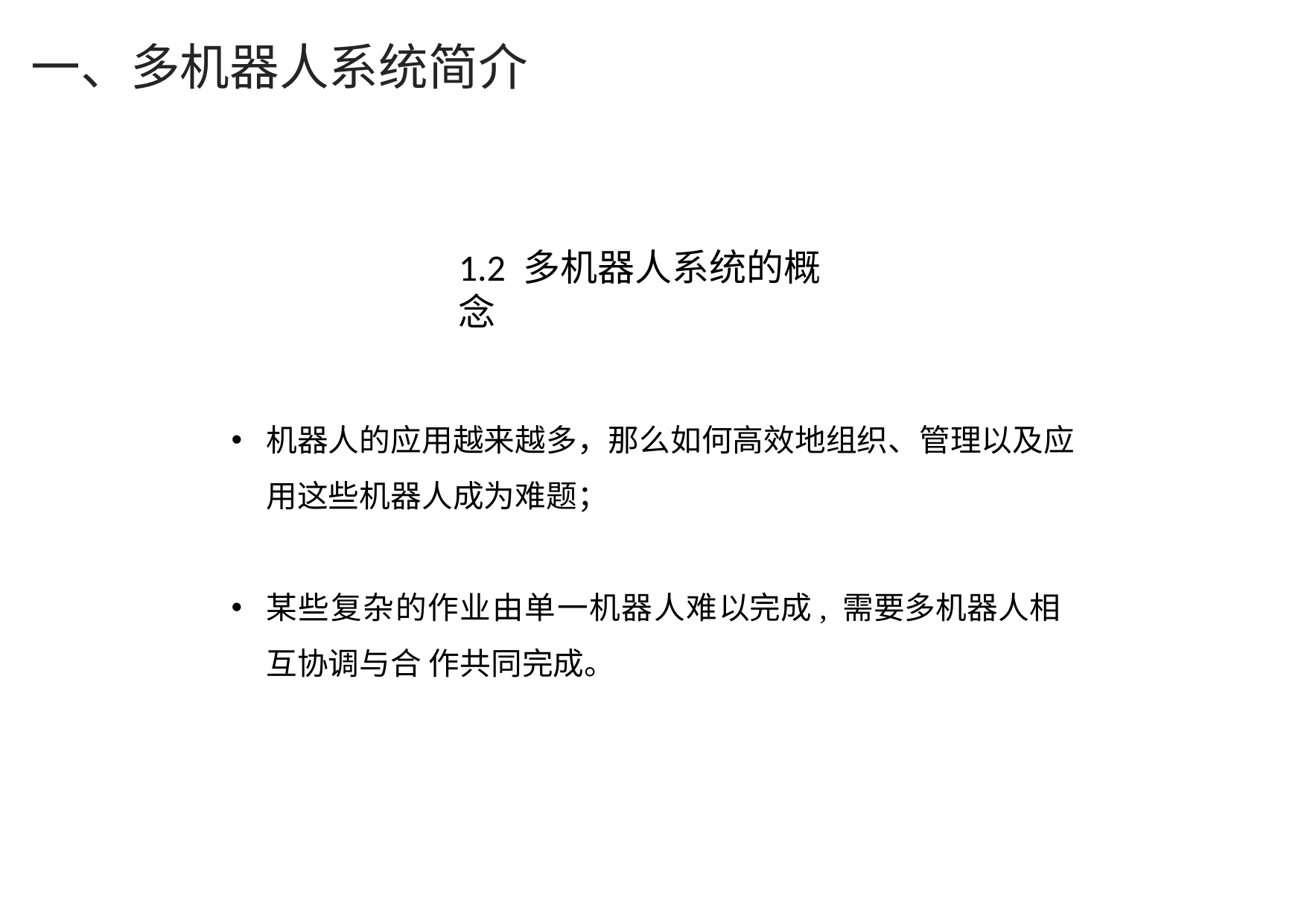

# 一、多机器人系统简介
1.2 多机器人系统的概念
机器人的应用越来越多，那么如何高效地组织、管理以及应用这些机器人成为难题；

某些复杂的作业由单一机器人难以完成, 需要多机器人相互协调与合 作共同完成。